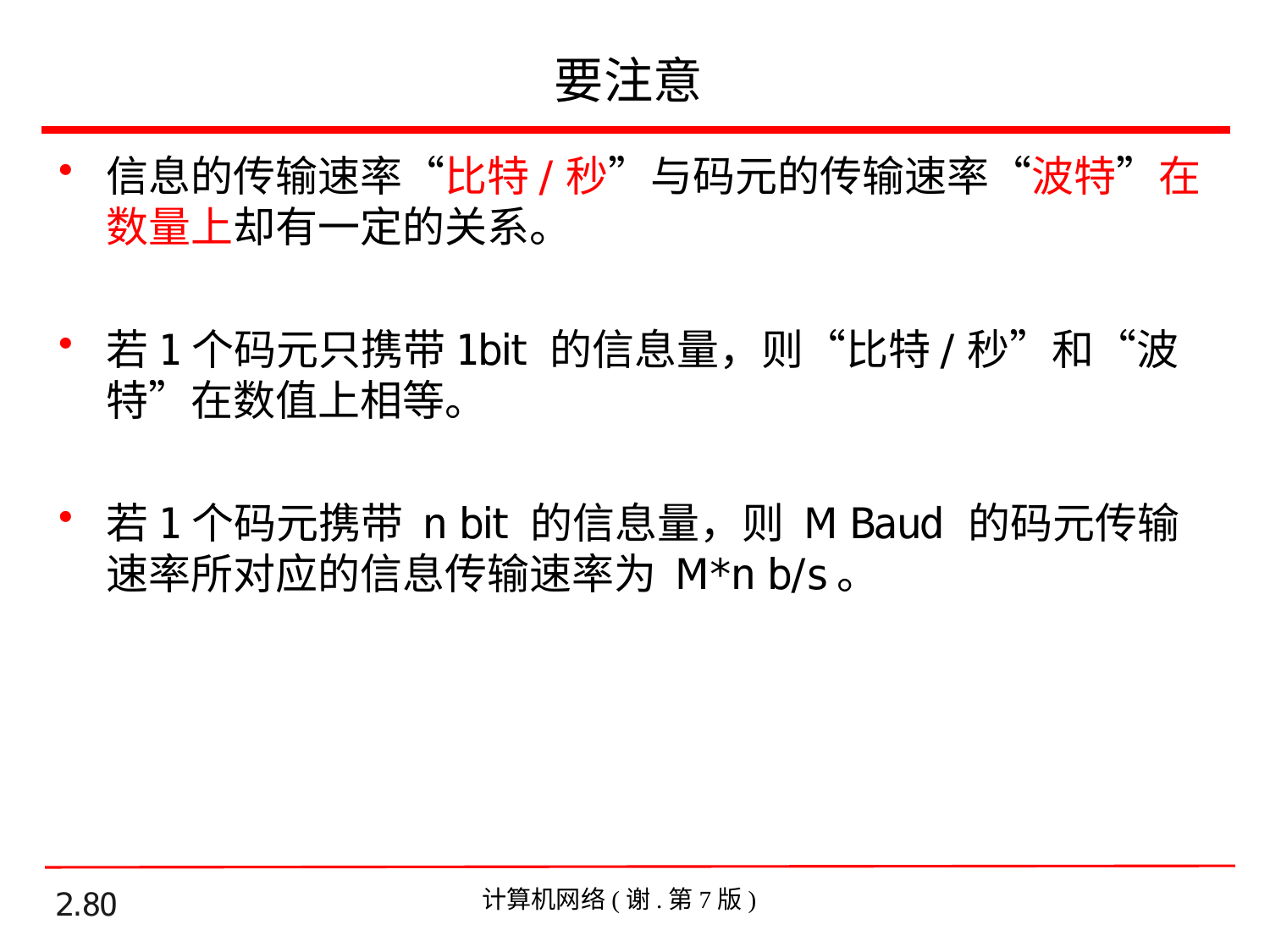

# 要注意
信息的传输速率“比特/秒”与码元的传输速率“波特”在数量上却有一定的关系。

若1个码元只携带1bit 的信息量，则“比特/秒”和“波特”在数值上相等。

若1个码元携带 n bit 的信息量，则 M Baud 的码元传输速率所对应的信息传输速率为 M*n b/s。